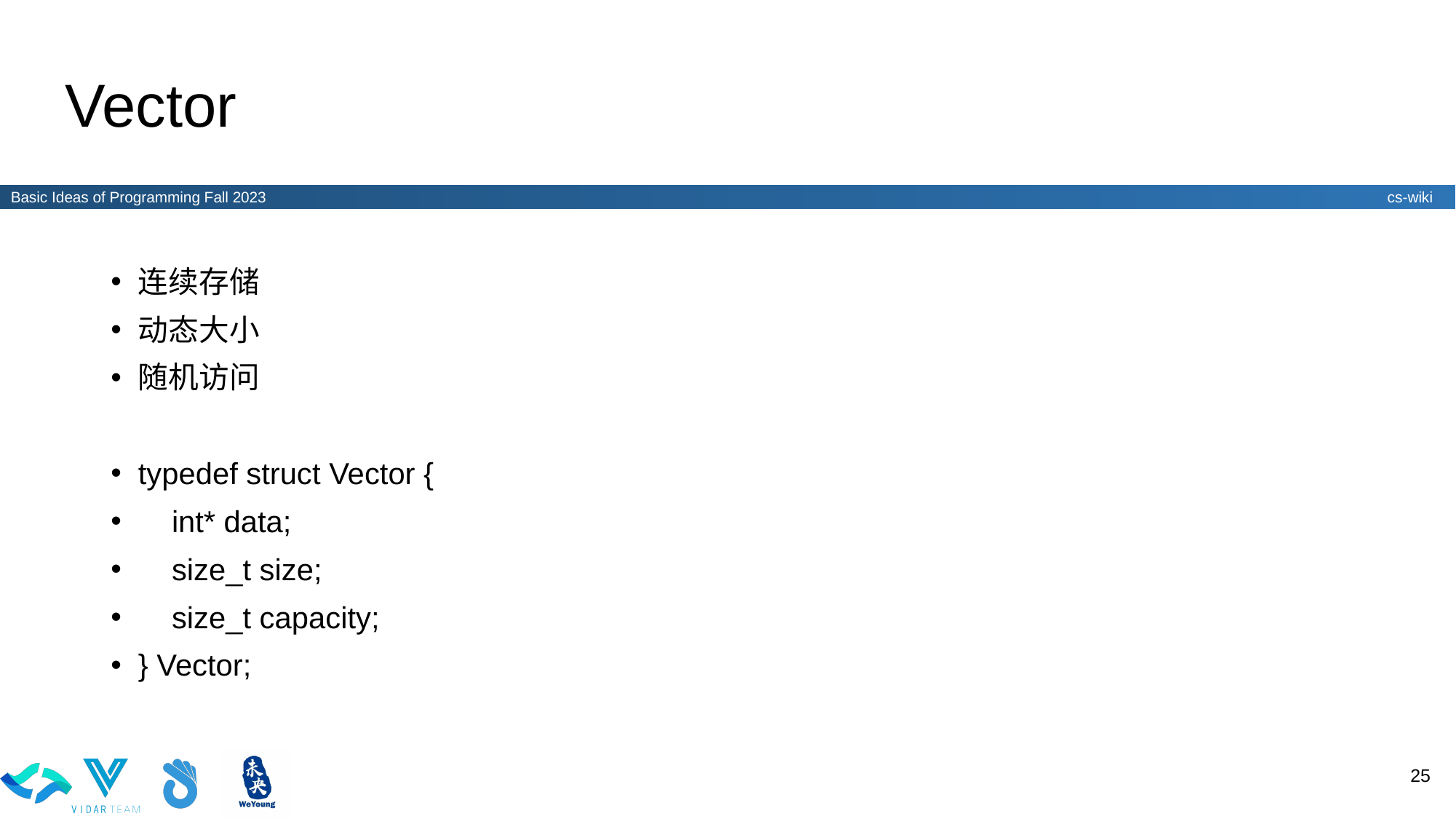

# Vector
连续存储
动态大小
随机访问

typedef struct Vector {
    int* data;
    size_t size;
    size_t capacity;
} Vector;